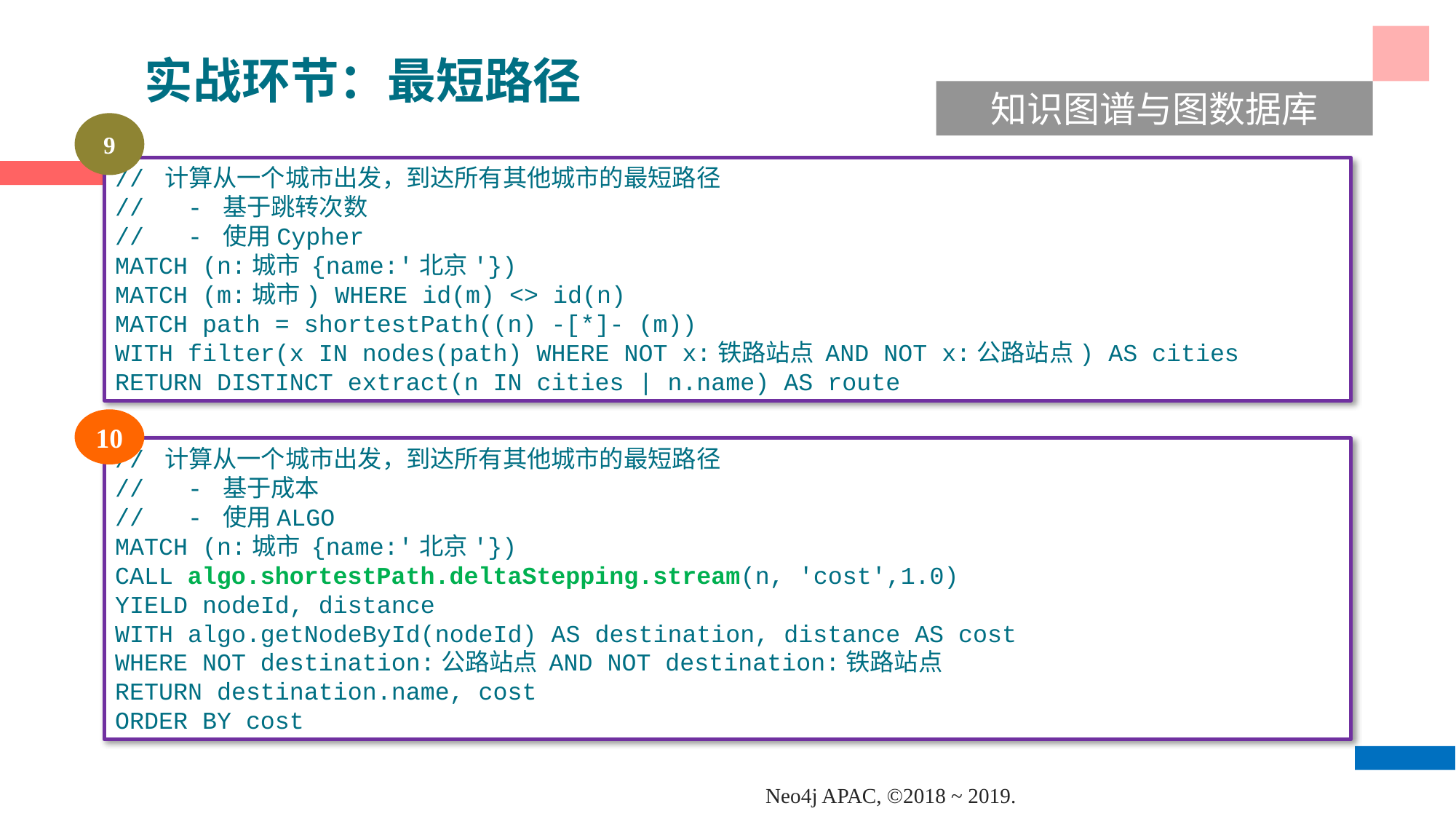

实战环节：最短路径
知识图谱与图数据库
9
// 计算从一个城市出发，到达所有其他城市的最短路径
//   - 基于跳转次数
//   - 使用Cypher
MATCH (n:城市 {name:'北京'})
MATCH (m:城市) WHERE id(m) <> id(n)
MATCH path = shortestPath((n) -[*]- (m))
WITH filter(x IN nodes(path) WHERE NOT x:铁路站点 AND NOT x:公路站点) AS cities
RETURN DISTINCT extract(n IN cities | n.name) AS route
10
// 计算从一个城市出发，到达所有其他城市的最短路径
//   - 基于成本
//   - 使用ALGO
MATCH (n:城市 {name:'北京'})
CALL algo.shortestPath.deltaStepping.stream(n, 'cost',1.0)
YIELD nodeId, distance
WITH algo.getNodeById(nodeId) AS destination, distance AS cost
WHERE NOT destination:公路站点 AND NOT destination:铁路站点
RETURN destination.name, cost
ORDER BY cost